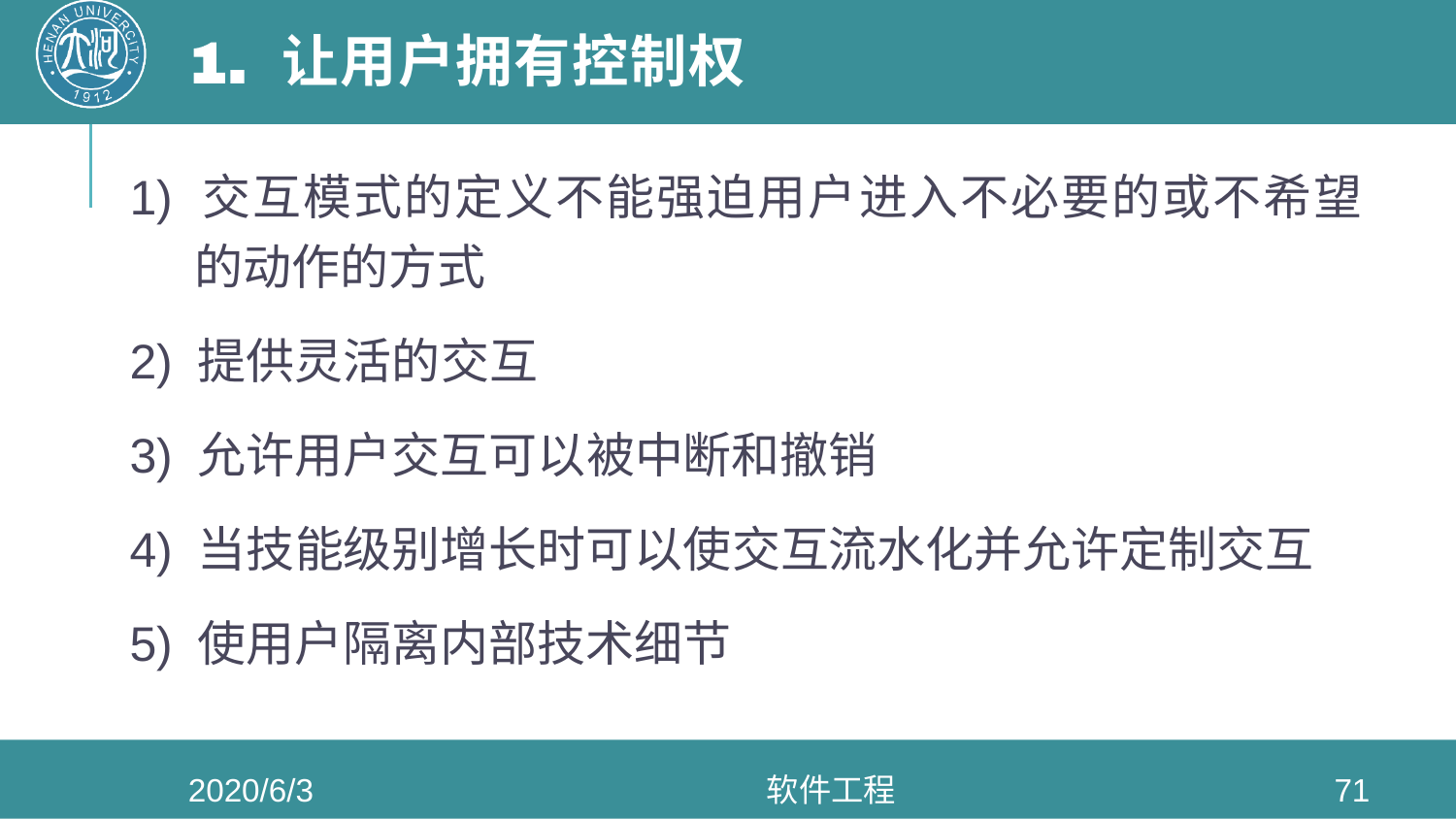

# 1. 让用户拥有控制权
1) 交互模式的定义不能强迫用户进入不必要的或不希望的动作的方式
2) 提供灵活的交互
3) 允许用户交互可以被中断和撤销
4) 当技能级别增长时可以使交互流水化并允许定制交互
5) 使用户隔离内部技术细节
2020/6/3
软件工程
71